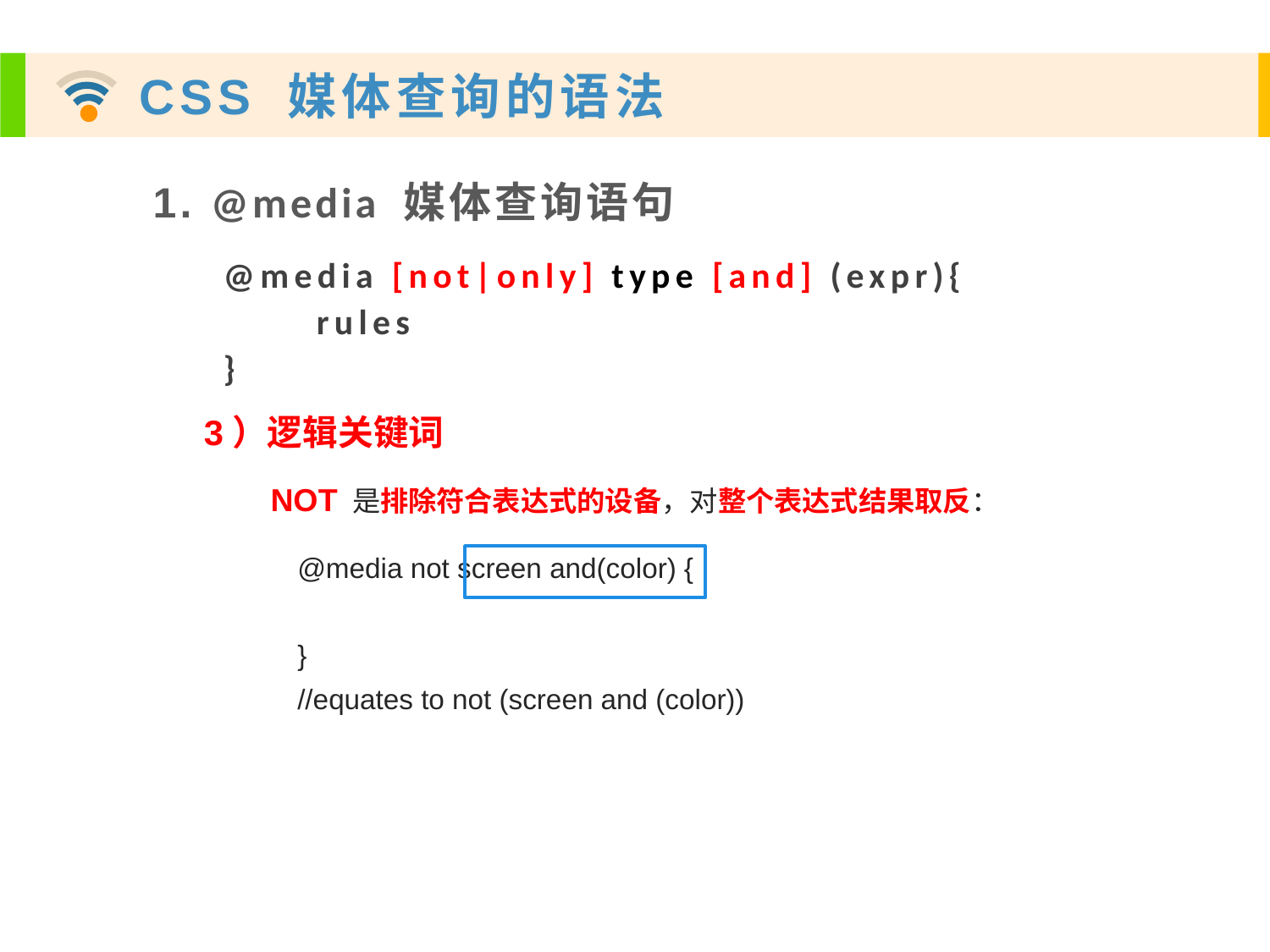

1. @media 媒体查询语句
@media [not|only] type [and] (expr){
       rules
}
3）逻辑关键词

@media not screen and(color) {

}
//equates to not (screen and (color))
NOT 是排除符合表达式的设备，对整个表达式结果取反：